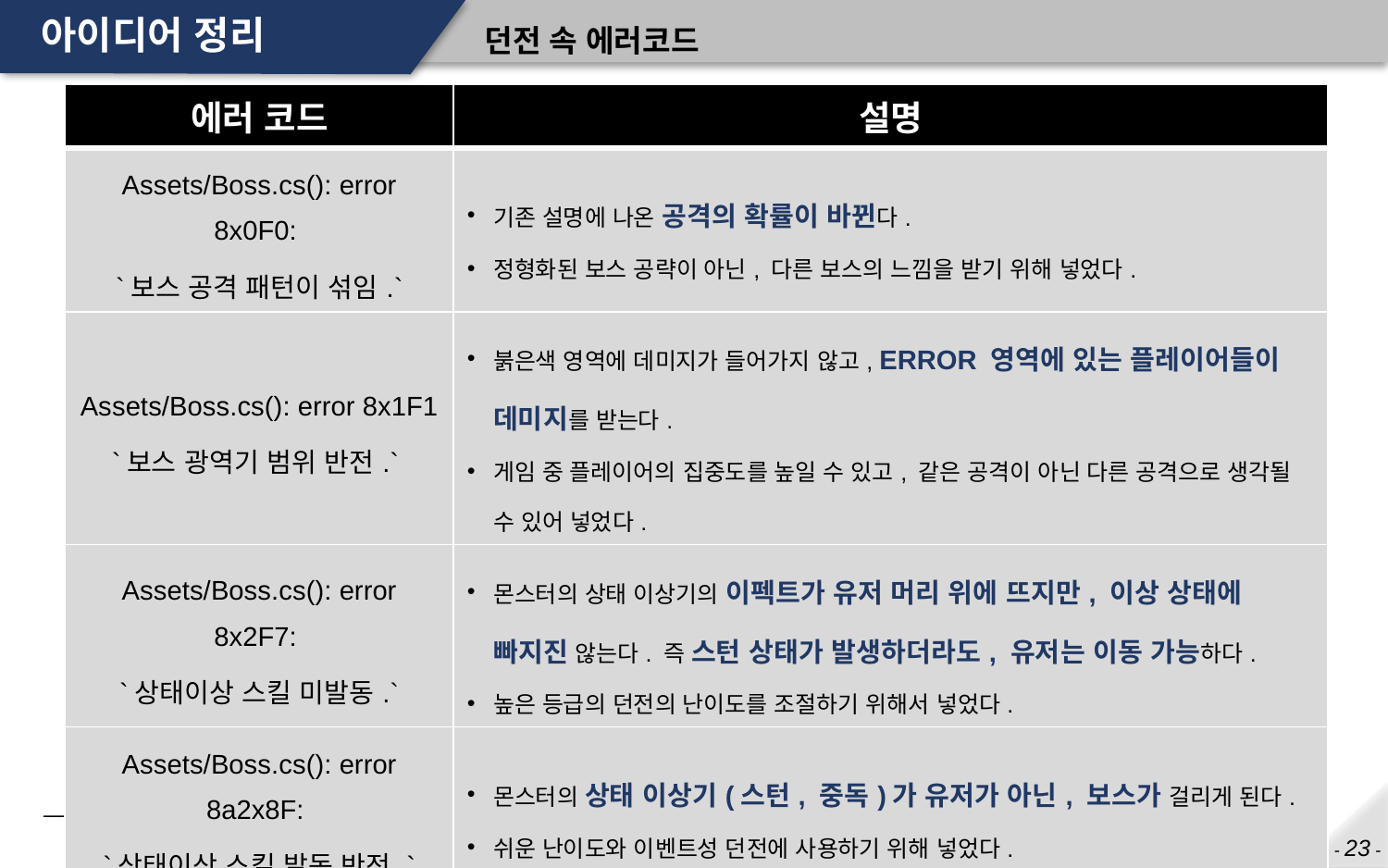

# 아이디어 정리
던전 속 에러코드
| 에러 코드 | 설명 |
| --- | --- |
| Assets/Boss.cs(): error 8x0F0: `보스 공격 패턴이 섞임.` | 기존 설명에 나온 공격의 확률이 바뀐다. 정형화된 보스 공략이 아닌, 다른 보스의 느낌을 받기 위해 넣었다. |
| Assets/Boss.cs(): error 8x1F1 `보스 광역기 범위 반전.` | 붉은색 영역에 데미지가 들어가지 않고, ERROR 영역에 있는 플레이어들이 데미지를 받는다. 게임 중 플레이어의 집중도를 높일 수 있고, 같은 공격이 아닌 다른 공격으로 생각될 수 있어 넣었다. |
| Assets/Boss.cs(): error 8x2F7: `상태이상 스킬 미발동.` | 몬스터의 상태 이상기의 이펙트가 유저 머리 위에 뜨지만, 이상 상태에 빠지진 않는다. 즉 스턴 상태가 발생하더라도, 유저는 이동 가능하다. 높은 등급의 던전의 난이도를 조절하기 위해서 넣었다. |
| Assets/Boss.cs(): error 8a2x8F: `상태이상 스킬 발동 반전.` | 몬스터의 상태 이상기(스턴, 중독)가 유저가 아닌, 보스가 걸리게 된다. 쉬운 난이도와 이벤트성 던전에 사용하기 위해 넣었다. |